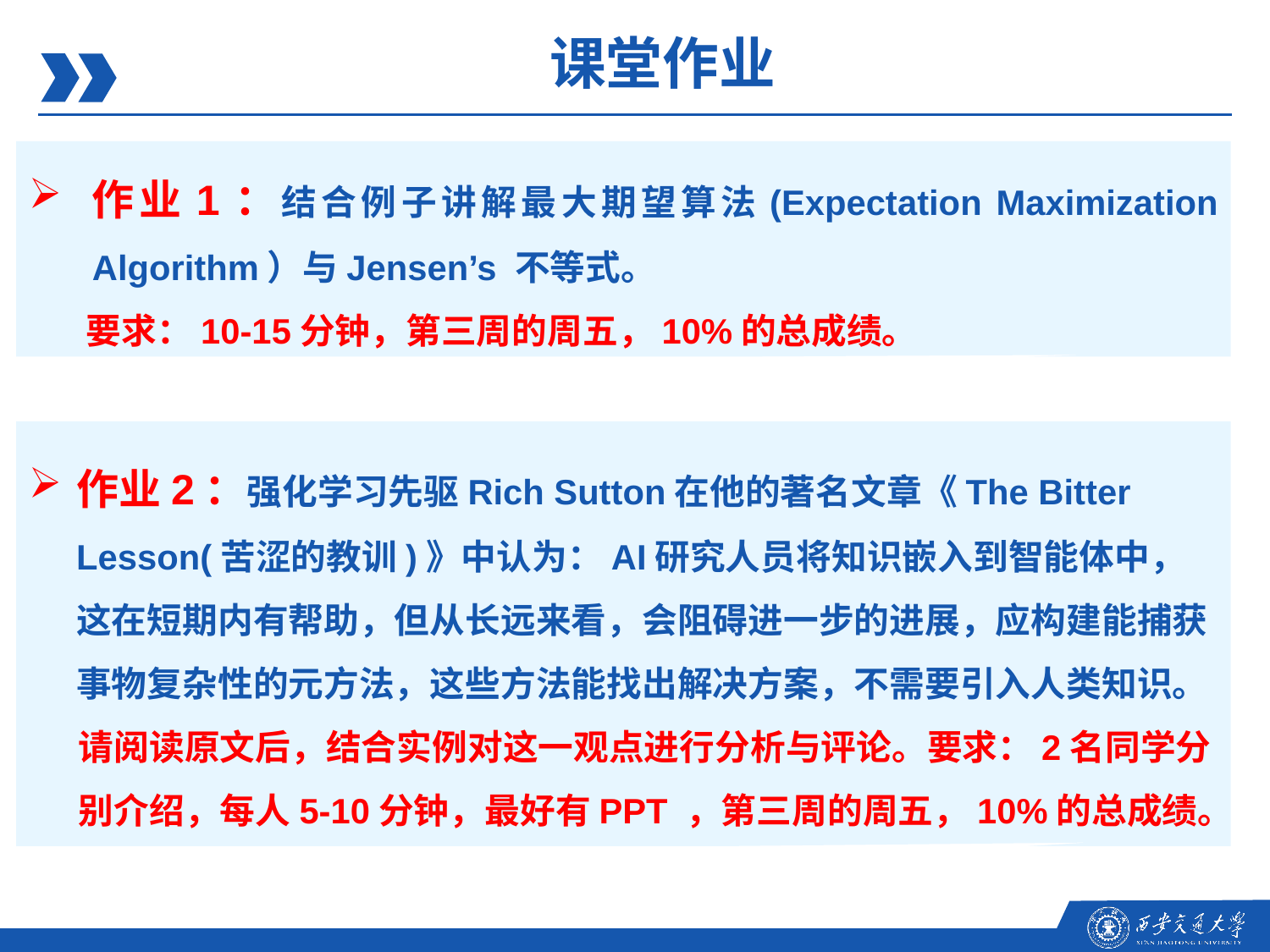

课堂作业
作业1：结合例子讲解最大期望算法(Expectation Maximization Algorithm）与Jensen’s 不等式。
要求：10-15分钟，第三周的周五，10%的总成绩。
作业2：强化学习先驱Rich Sutton在他的著名文章《The Bitter Lesson(苦涩的教训)》中认为：AI研究人员将知识嵌入到智能体中，这在短期内有帮助，但从长远来看，会阻碍进一步的进展，应构建能捕获事物复杂性的元方法，这些方法能找出解决方案，不需要引入人类知识。
请阅读原文后，结合实例对这一观点进行分析与评论。要求：2名同学分别介绍，每人5-10分钟，最好有PPT ，第三周的周五，10%的总成绩。